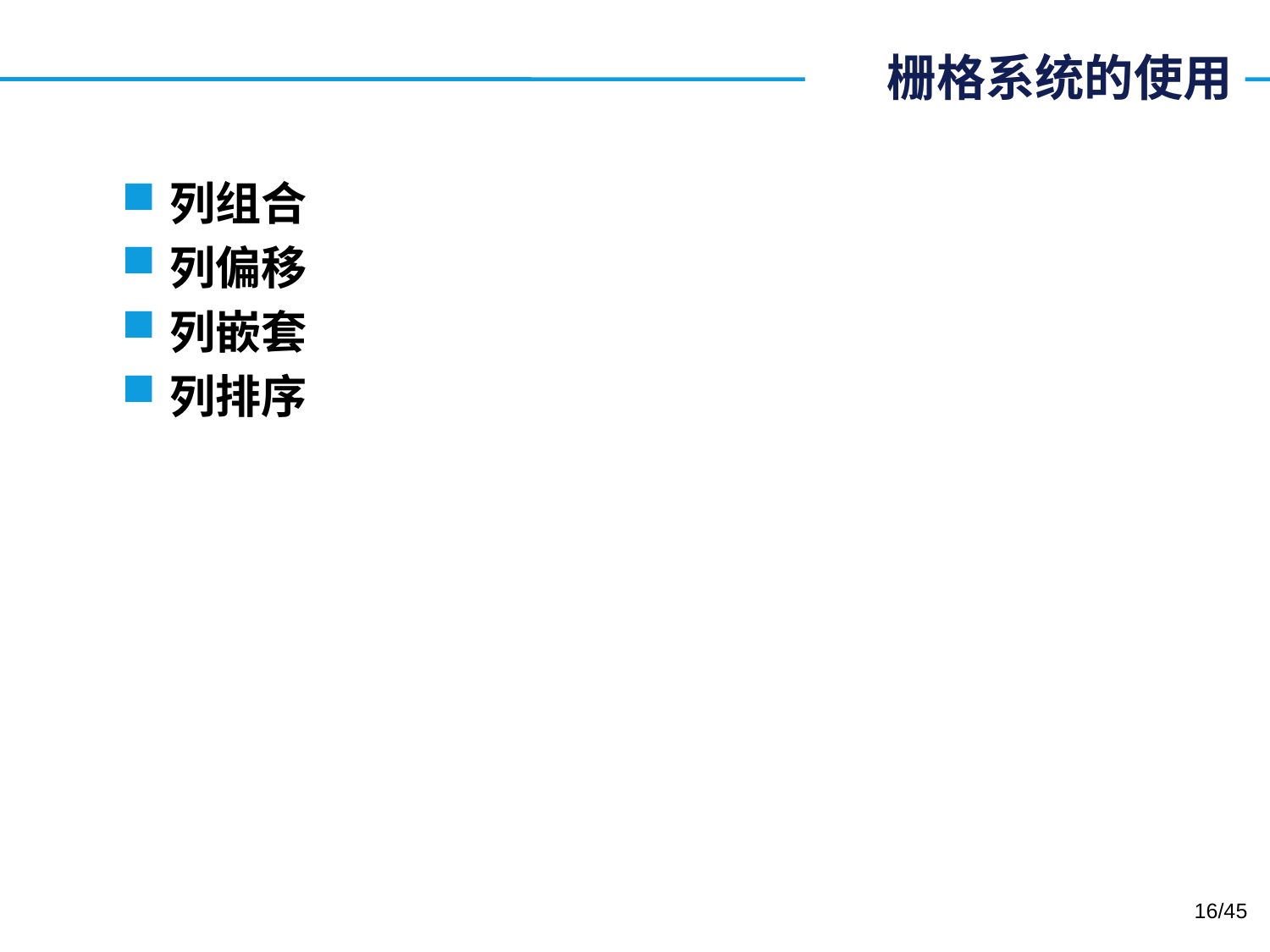

# 栅格系统的使用
列组合
列偏移
列嵌套
列排序
16/45